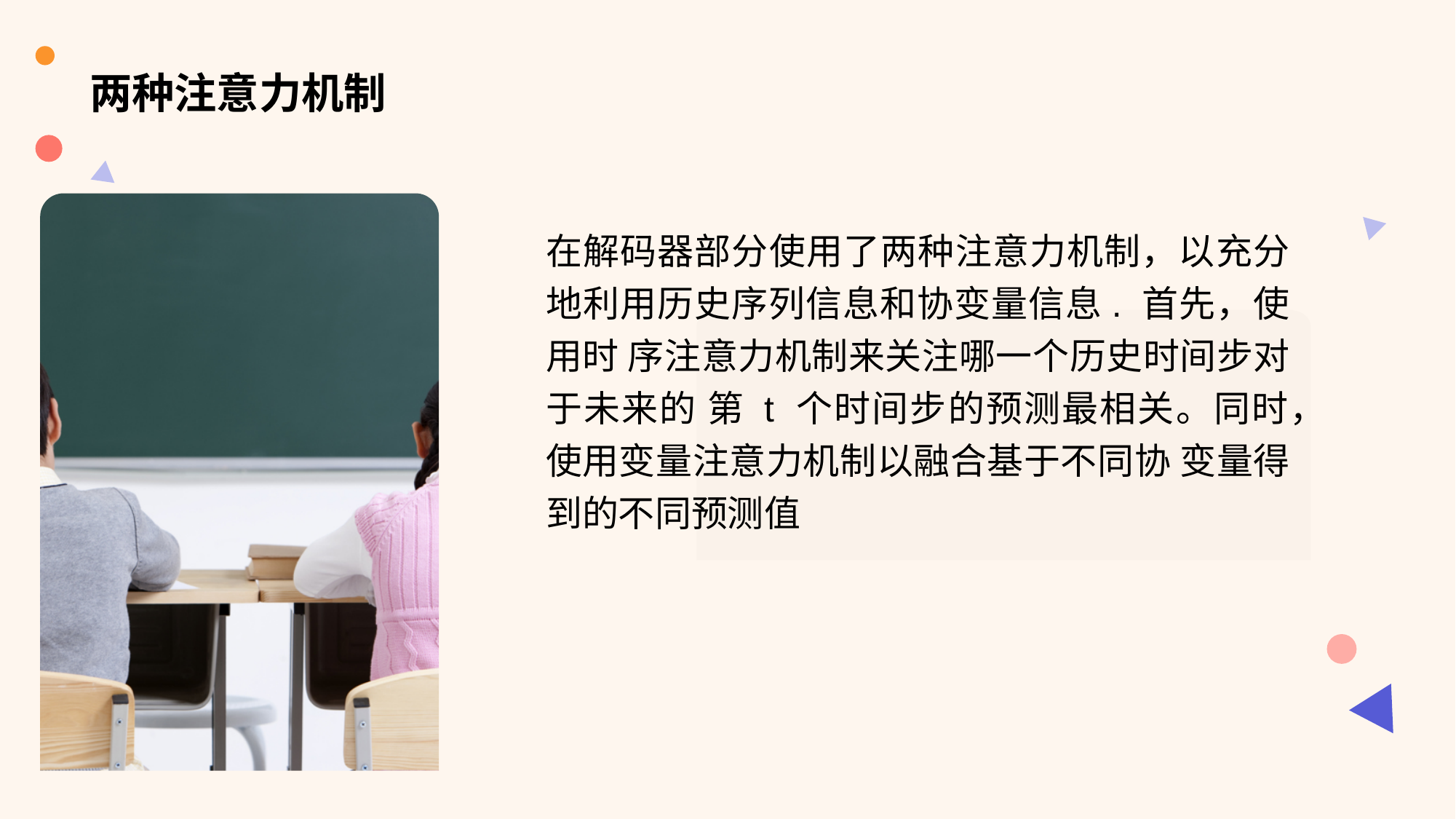

# 两种注意力机制

在解码器部分使用了两种注意力机制，以充分 地利用历史序列信息和协变量信息. 首先，使用时 序注意力机制来关注哪一个历史时间步对于未来的 第 t 个时间步的预测最相关。同时，使用变量注意力机制以融合基于不同协 变量得到的不同预测值